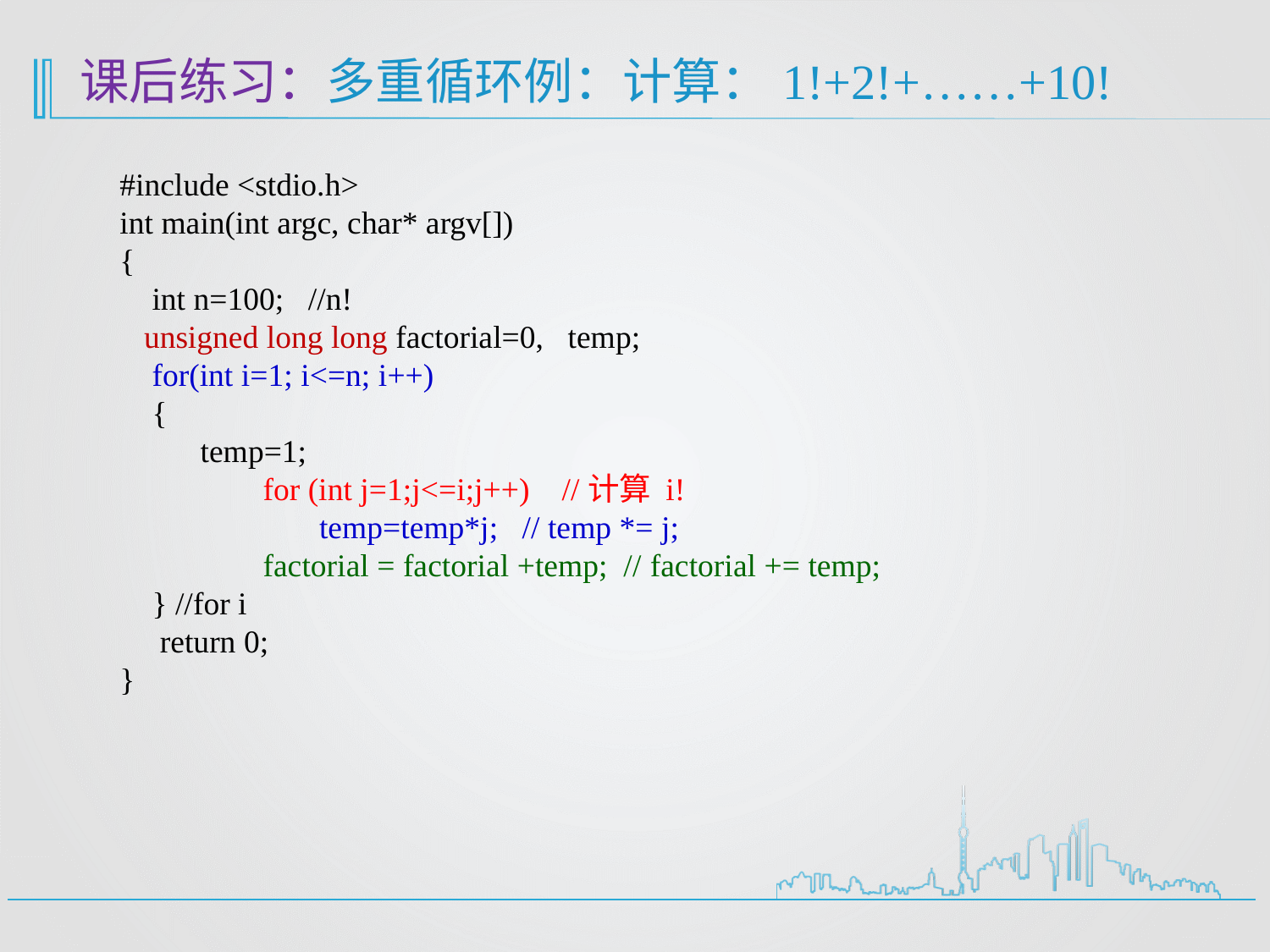

# 课后练习：多重循环例：计算：1!+2!+……+10!
#include <stdio.h>
int main(int argc, char* argv[])
{
    int n=100;   //n!
   unsigned long long factorial=0,   temp;
    for(int i=1; i<=n; i++)
    {
          temp=1;
	  for (int j=1;j<=i;j++)    //计算 i!
	         temp=temp*j;   // temp *= j;
	  factorial = factorial +temp;  // factorial += temp;
    } //for i
     return 0;
}